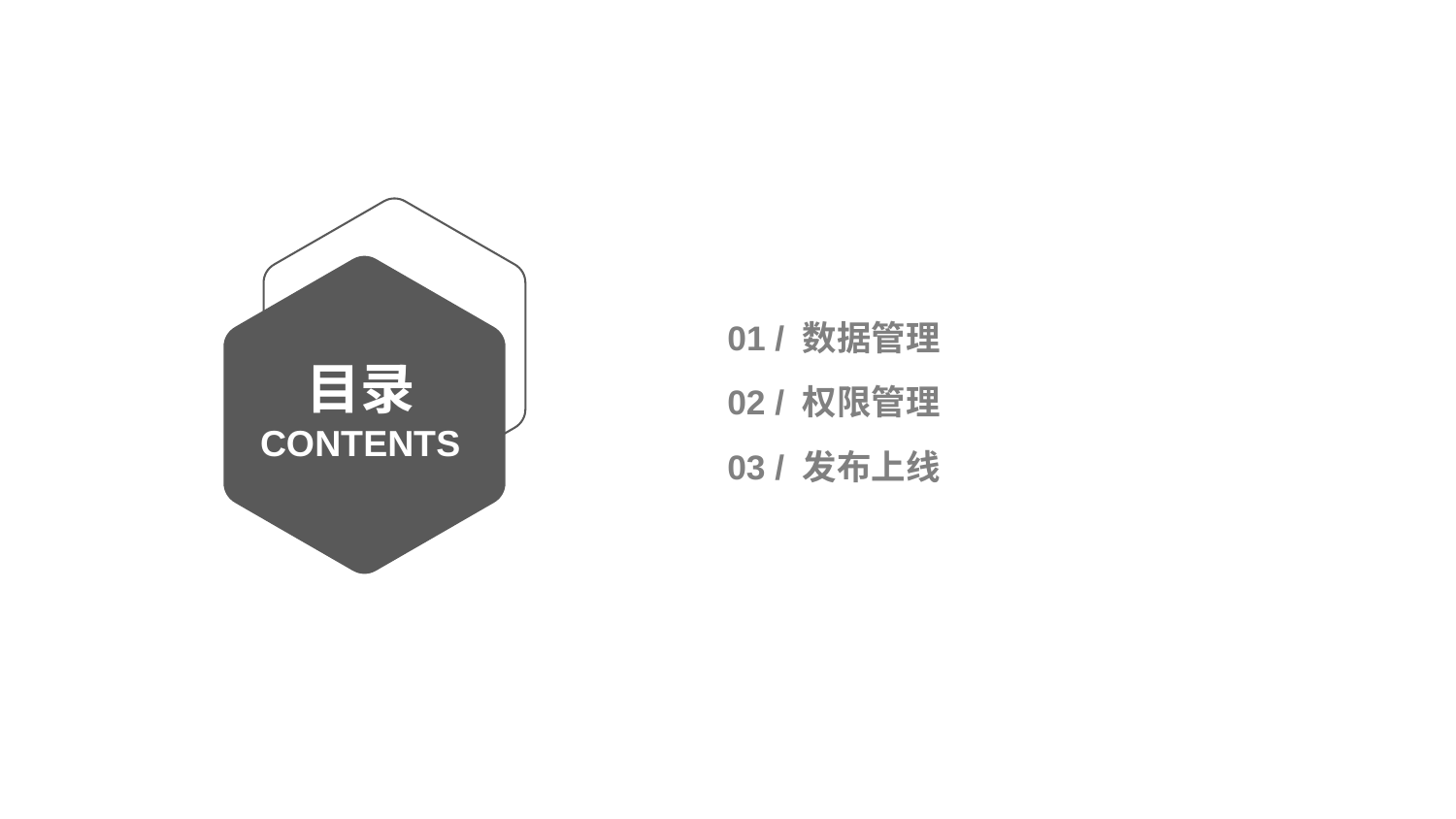

01 / 数据管理
目录
CONTENTS
02 / 权限管理
03 / 发布上线